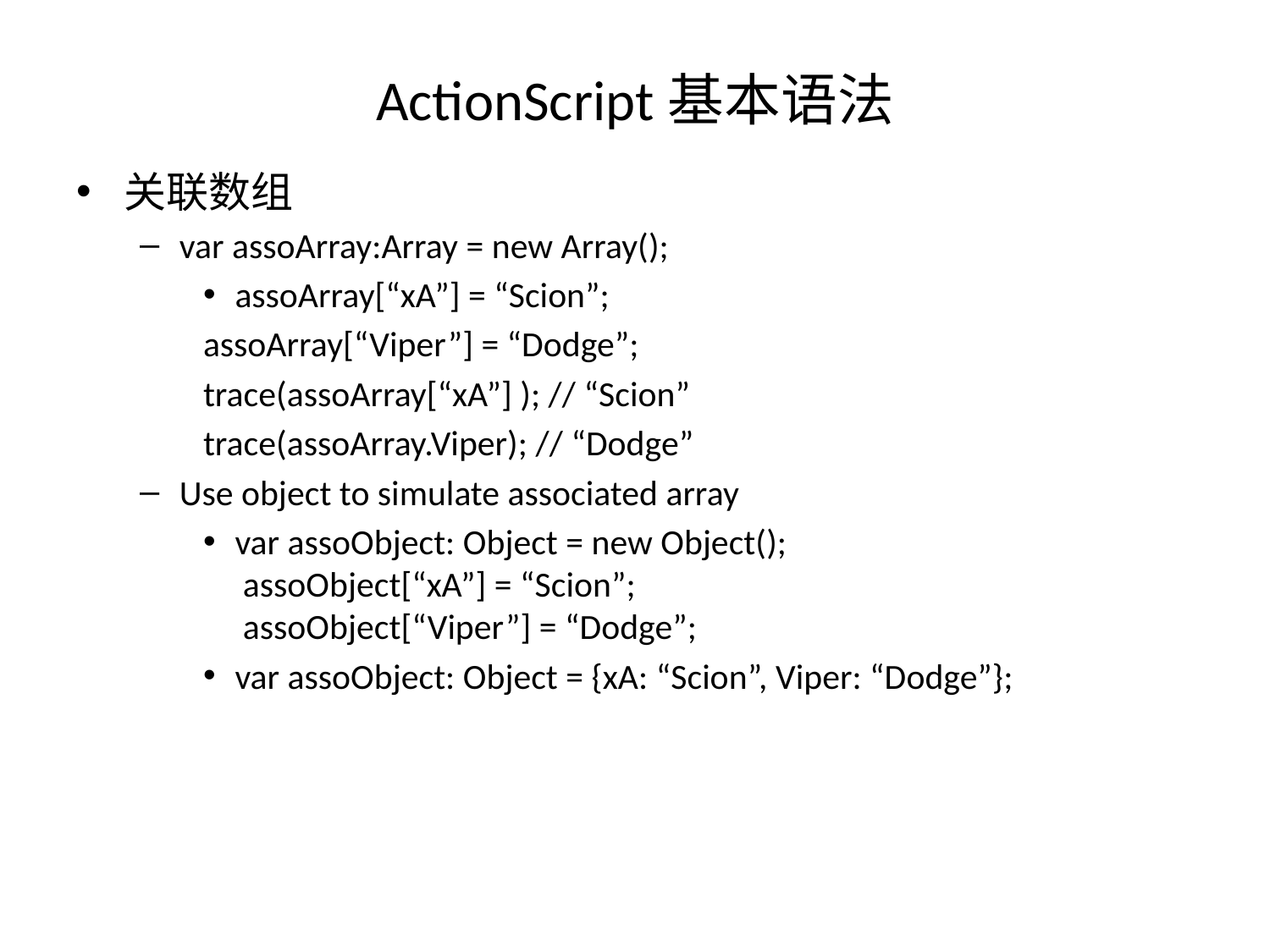

# ActionScript基本语法
关联数组
var assoArray:Array = new Array();
assoArray[“xA”] = “Scion”;
assoArray[“Viper”] = “Dodge”;
trace(assoArray[“xA”] ); // “Scion”
trace(assoArray.Viper); // “Dodge”
Use object to simulate associated array
var assoObject: Object = new Object();
 assoObject[“xA”] = “Scion”;
 assoObject[“Viper”] = “Dodge”;
var assoObject: Object = {xA: “Scion”, Viper: “Dodge”};